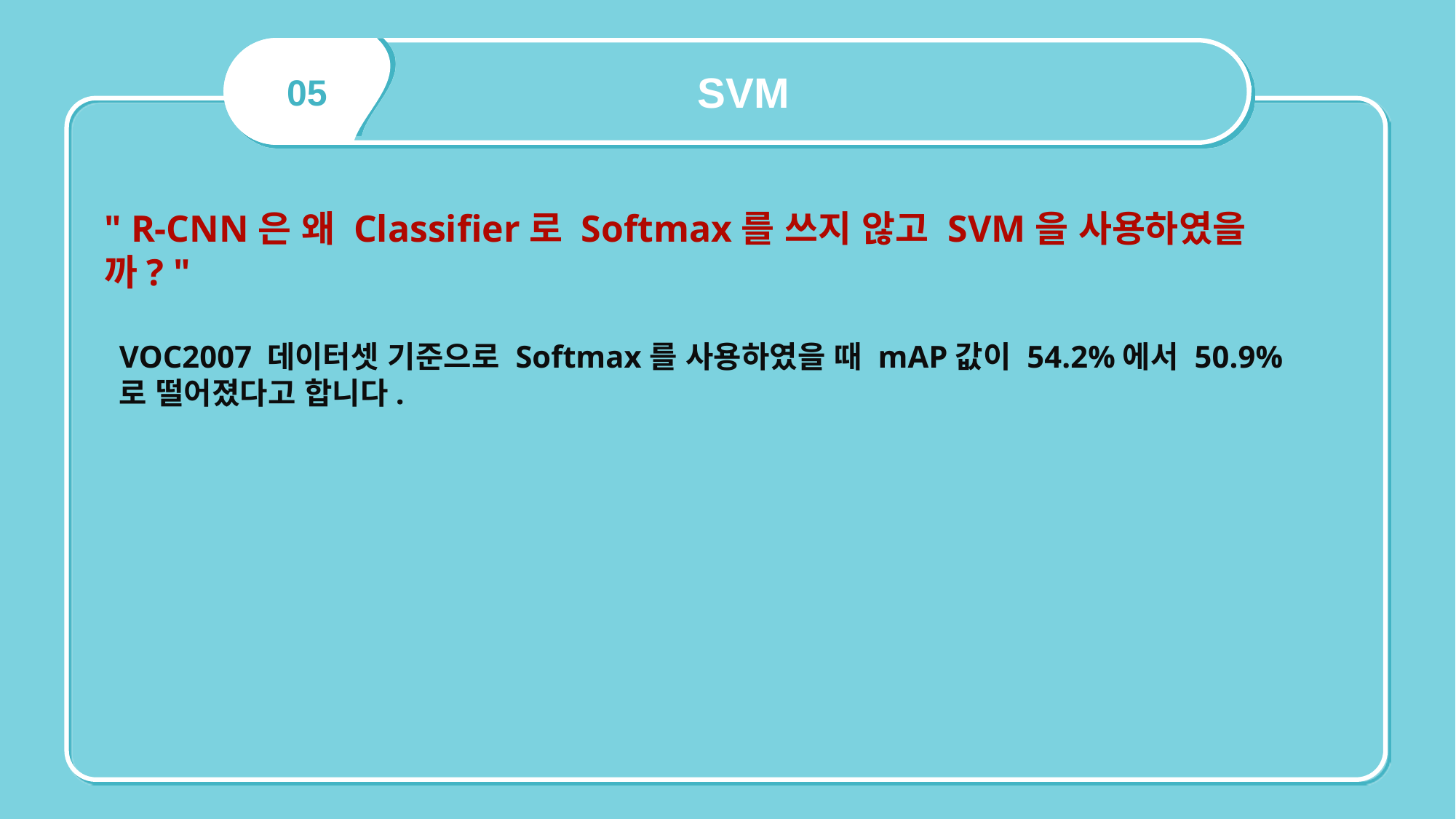

SVM
05

" R-CNN은 왜 Classifier로 Softmax를 쓰지 않고 SVM을 사용하였을까? "
VOC2007 데이터셋 기준으로 Softmax를 사용하였을 때 mAP값이 54.2%에서 50.9%로 떨어졌다고 합니다.